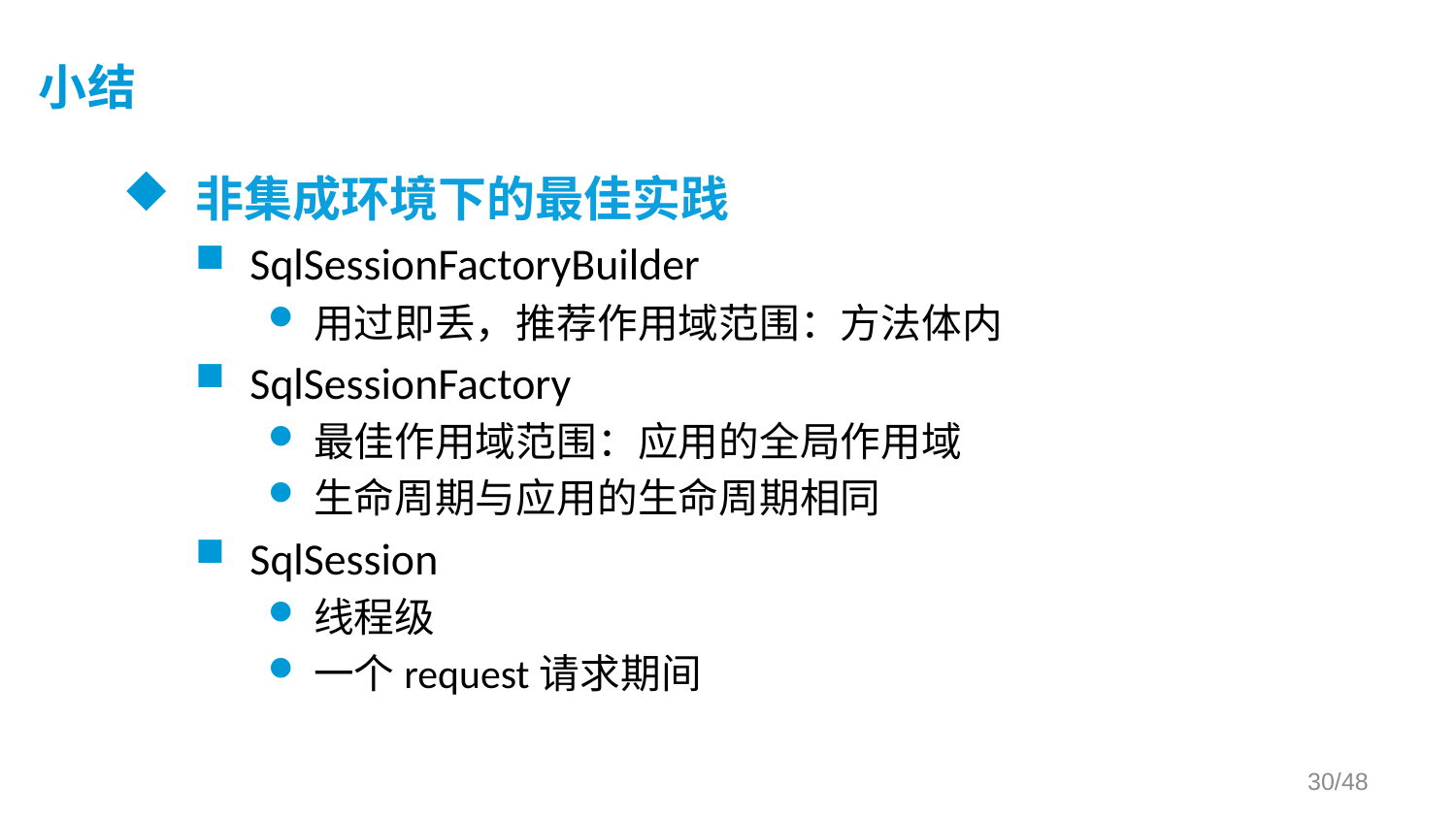

# 小结
非集成环境下的最佳实践
SqlSessionFactoryBuilder
用过即丢，推荐作用域范围：方法体内
SqlSessionFactory
最佳作用域范围：应用的全局作用域
生命周期与应用的生命周期相同
SqlSession
线程级
一个request请求期间

30/48